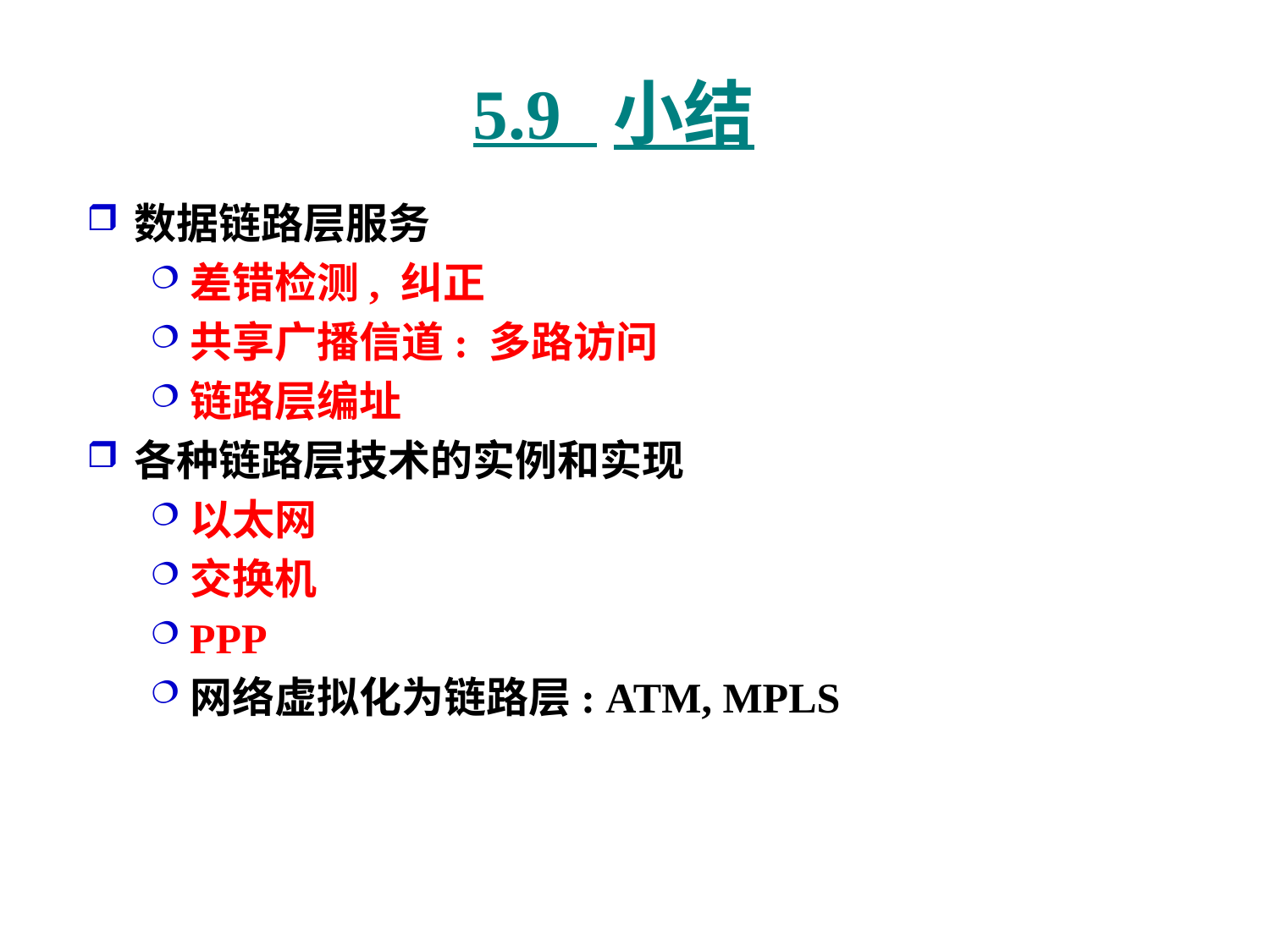

# 5.9  小结
数据链路层服务
差错检测, 纠正
共享广播信道: 多路访问
链路层编址
各种链路层技术的实例和实现
以太网
交换机
PPP
网络虚拟化为链路层: ATM, MPLS

142